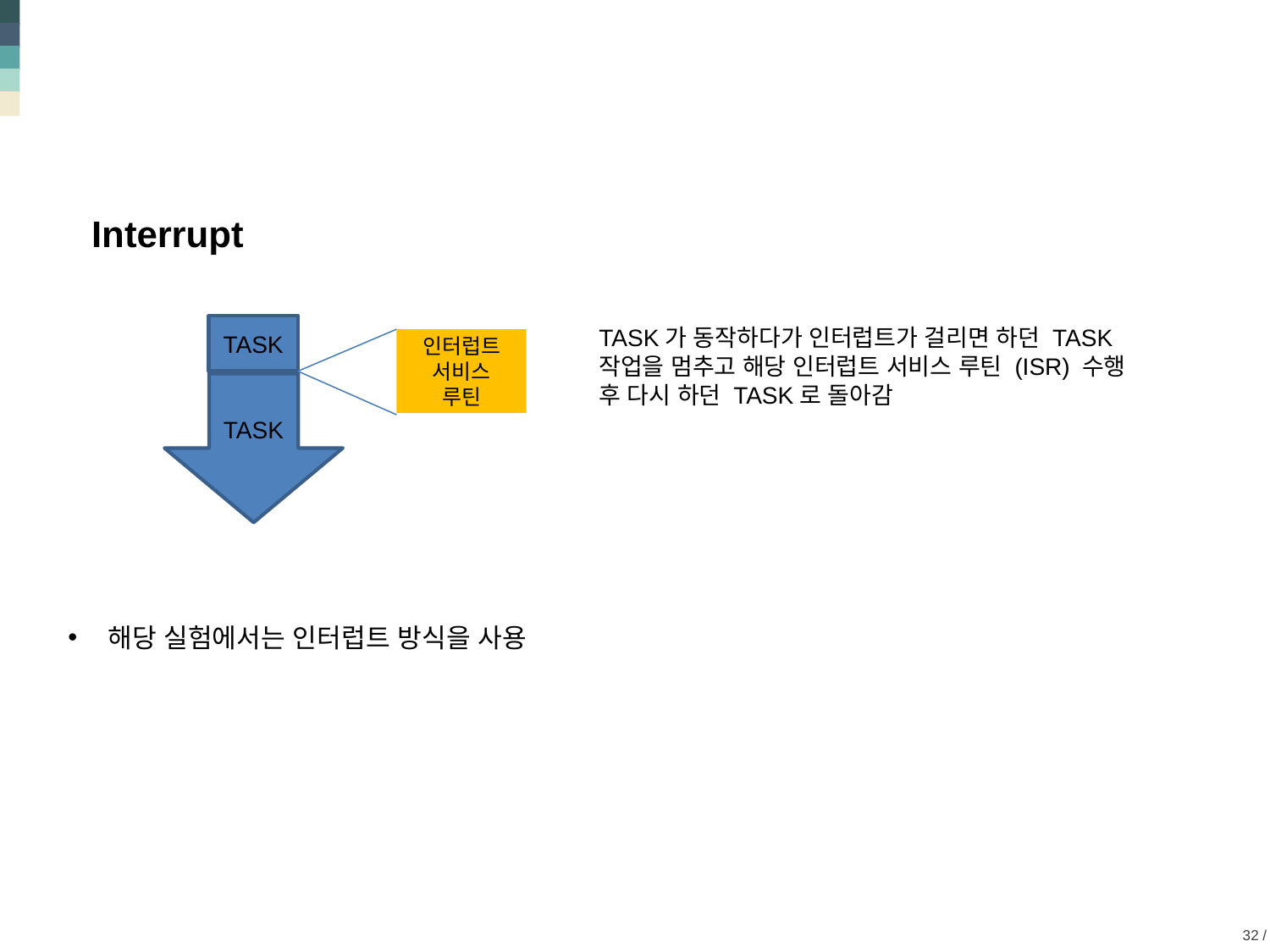

Interrupt
TASK
인터럽트
서비스
루틴
TASK
TASK가 동작하다가 인터럽트가 걸리면 하던 TASK 작업을 멈추고 해당 인터럽트 서비스 루틴 (ISR) 수행 후 다시 하던 TASK로 돌아감
해당 실험에서는 인터럽트 방식을 사용